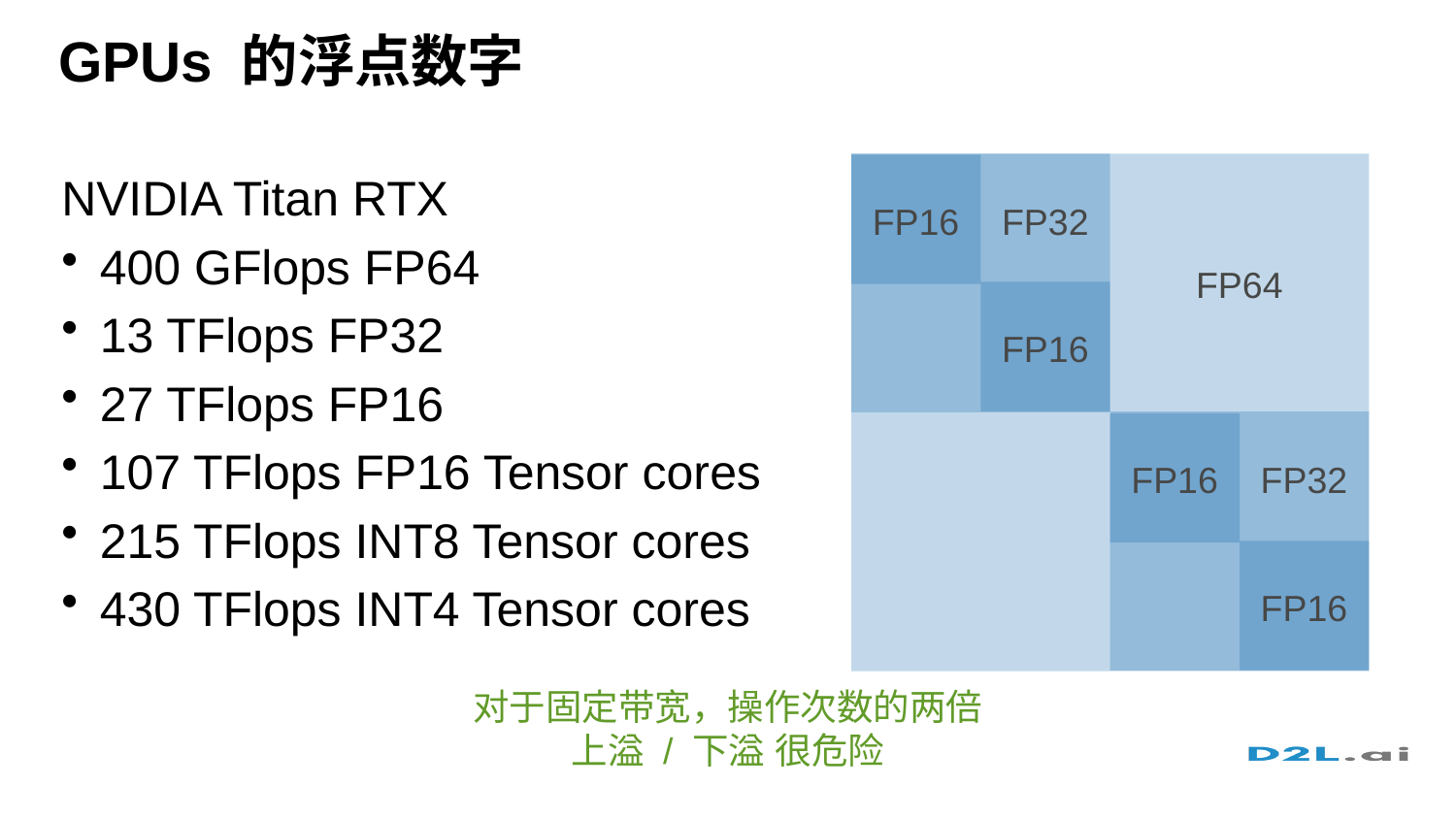

# GPUs 的浮点数字

NVIDIA Titan RTX
400 GFlops FP64
13 TFlops FP32
27 TFlops FP16
107 TFlops FP16 Tensor cores
215 TFlops INT8 Tensor cores
430 TFlops INT4 Tensor cores
FP16
FP32
FP64

FP16

FP16
FP32

FP16
对于固定带宽，操作次数的两倍
上溢 / 下溢 很危险